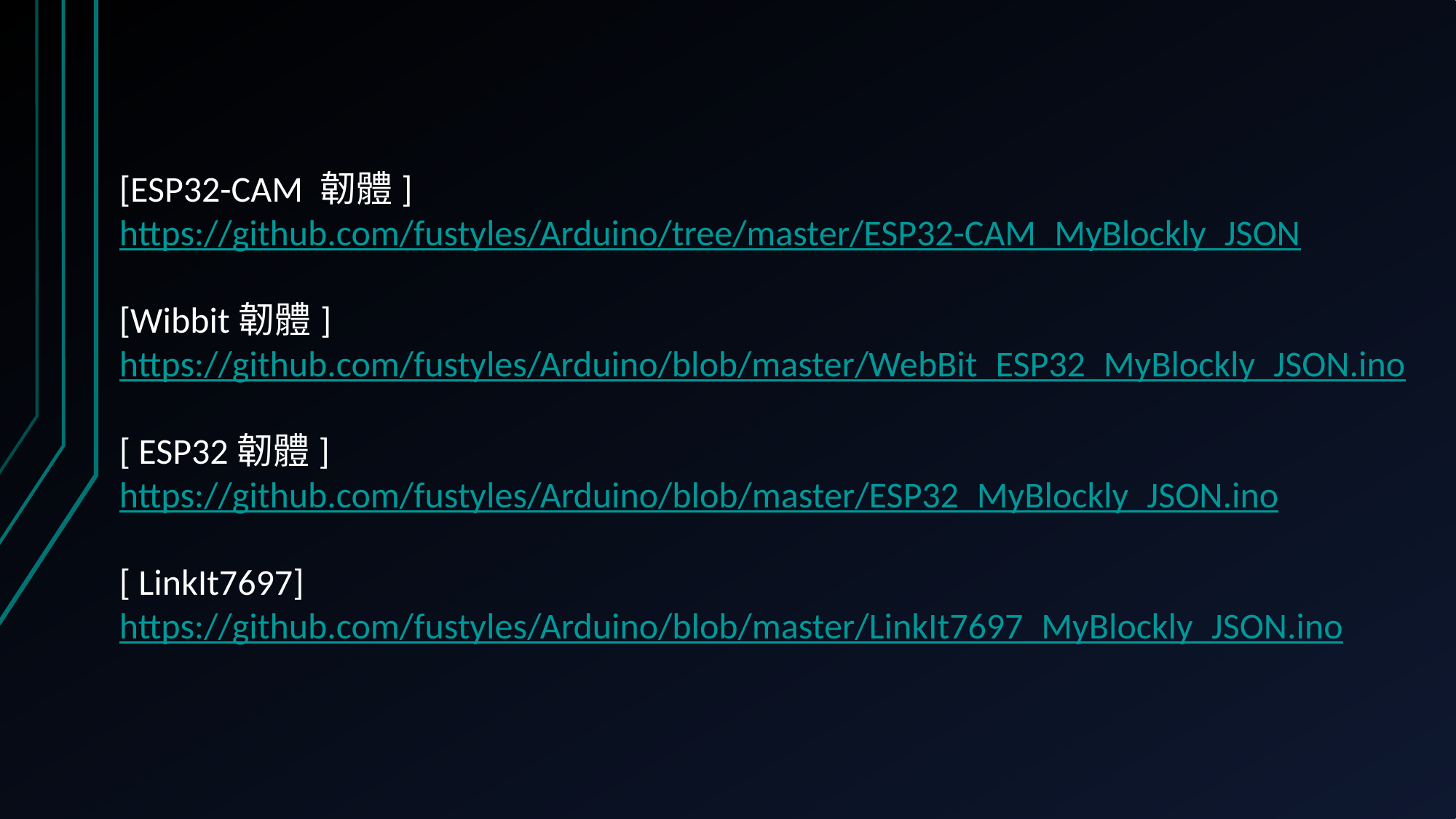

[ESP32-CAM 韌體]
https://github.com/fustyles/Arduino/tree/master/ESP32-CAM_MyBlockly_JSON

[Wibbit韌體]
https://github.com/fustyles/Arduino/blob/master/WebBit_ESP32_MyBlockly_JSON.ino

[ ESP32韌體]
https://github.com/fustyles/Arduino/blob/master/ESP32_MyBlockly_JSON.ino

[ LinkIt7697]
https://github.com/fustyles/Arduino/blob/master/LinkIt7697_MyBlockly_JSON.ino